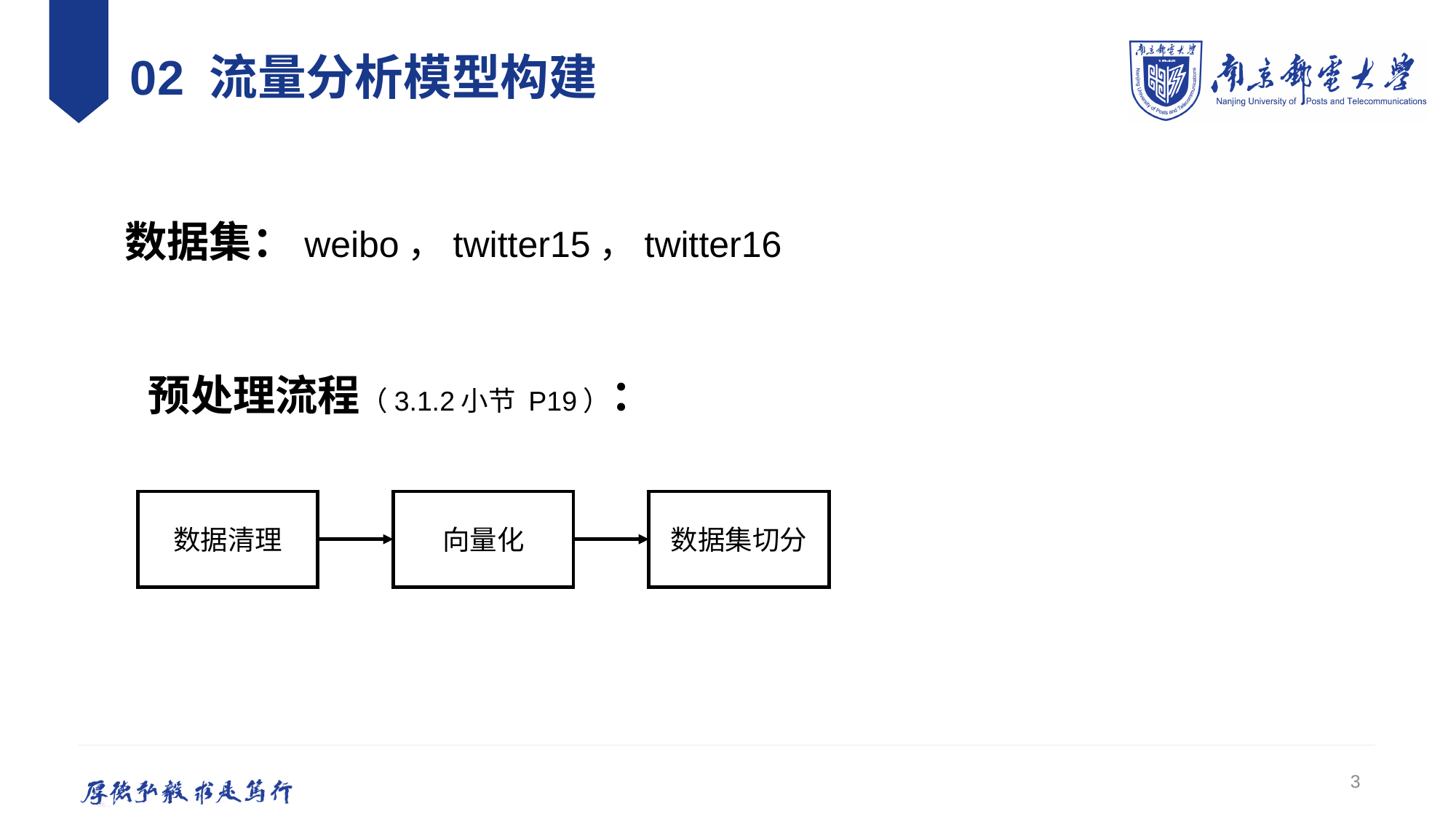

# 02 流量分析模型构建
数据集：weibo，twitter15，twitter16
预处理流程（3.1.2小节 P19）：

数据集切分
向量化
数据清理
3